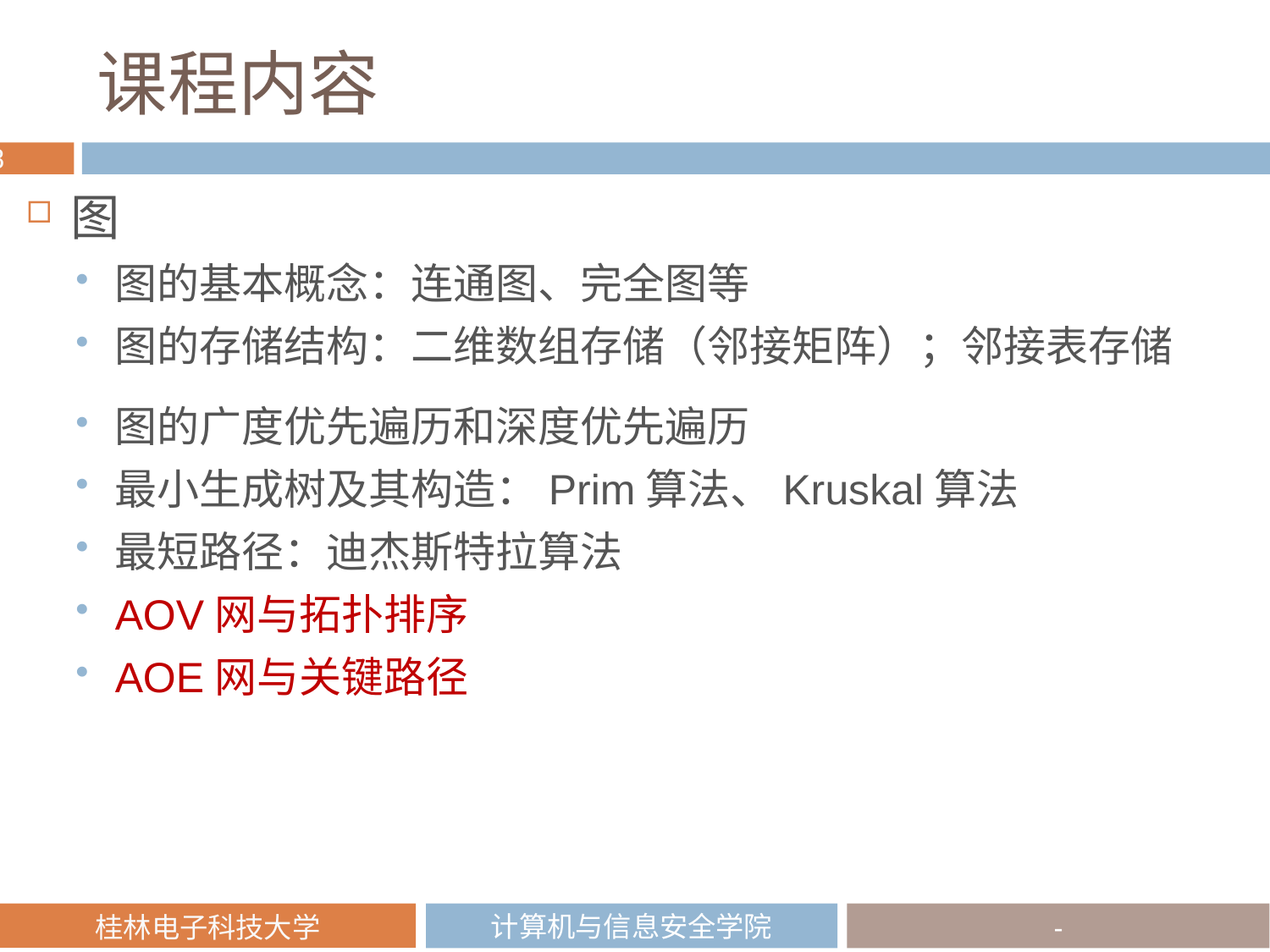

# 课程内容
图
图的基本概念：连通图、完全图等
图的存储结构：二维数组存储（邻接矩阵）；邻接表存储
图的广度优先遍历和深度优先遍历
最小生成树及其构造：Prim算法、Kruskal算法
最短路径：迪杰斯特拉算法
AOV网与拓扑排序
AOE网与关键路径